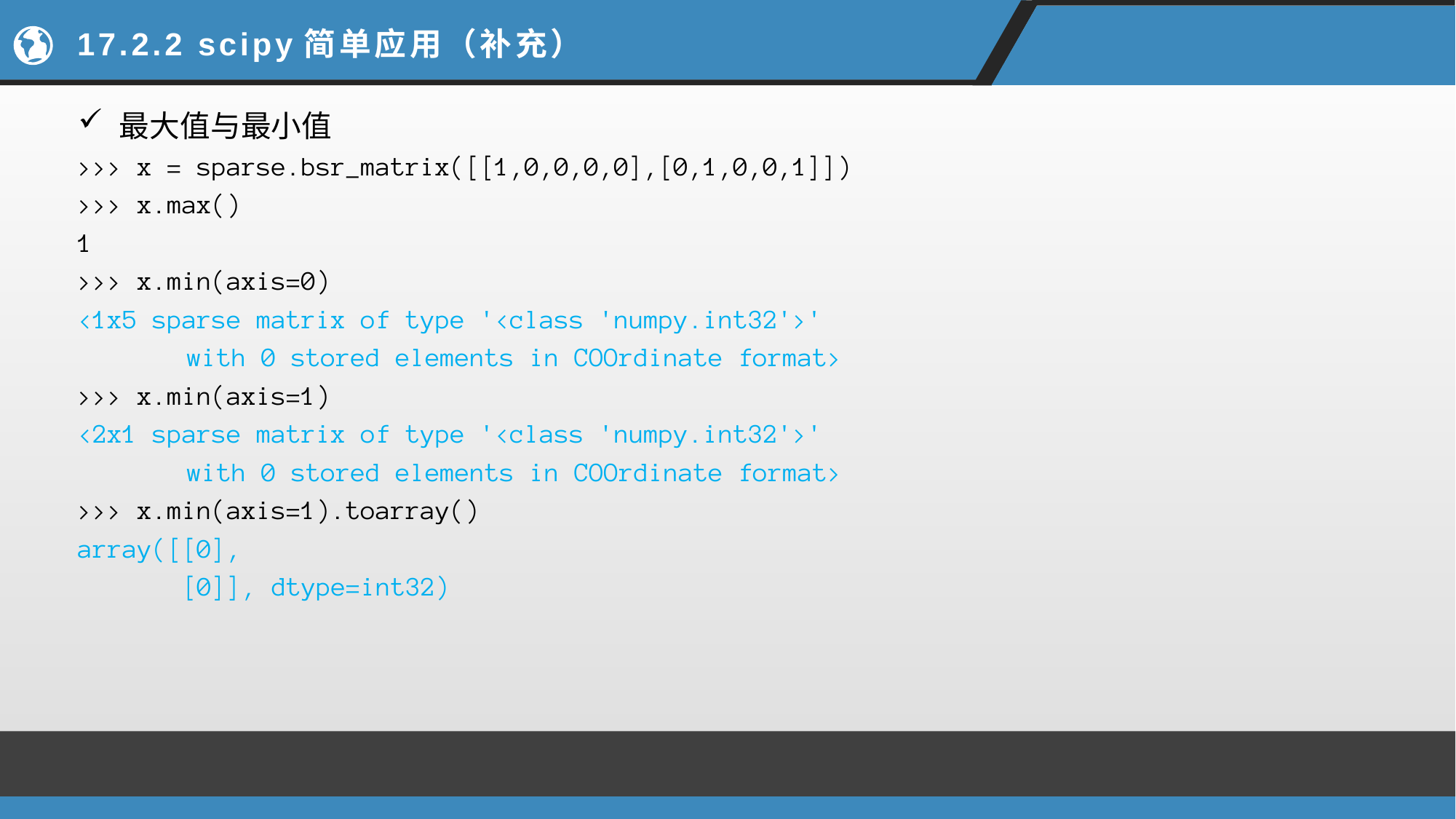

# 17.2.2 scipy简单应用（补充）

最大值与最小值
>>> x = sparse.bsr_matrix([[1,0,0,0,0],[0,1,0,0,1]])
>>> x.max()
1
>>> x.min(axis=0)
<1x5 sparse matrix of type '<class 'numpy.int32'>'
	with 0 stored elements in COOrdinate format>
>>> x.min(axis=1)
<2x1 sparse matrix of type '<class 'numpy.int32'>'
	with 0 stored elements in COOrdinate format>
>>> x.min(axis=1).toarray()
array([[0],
       [0]], dtype=int32)